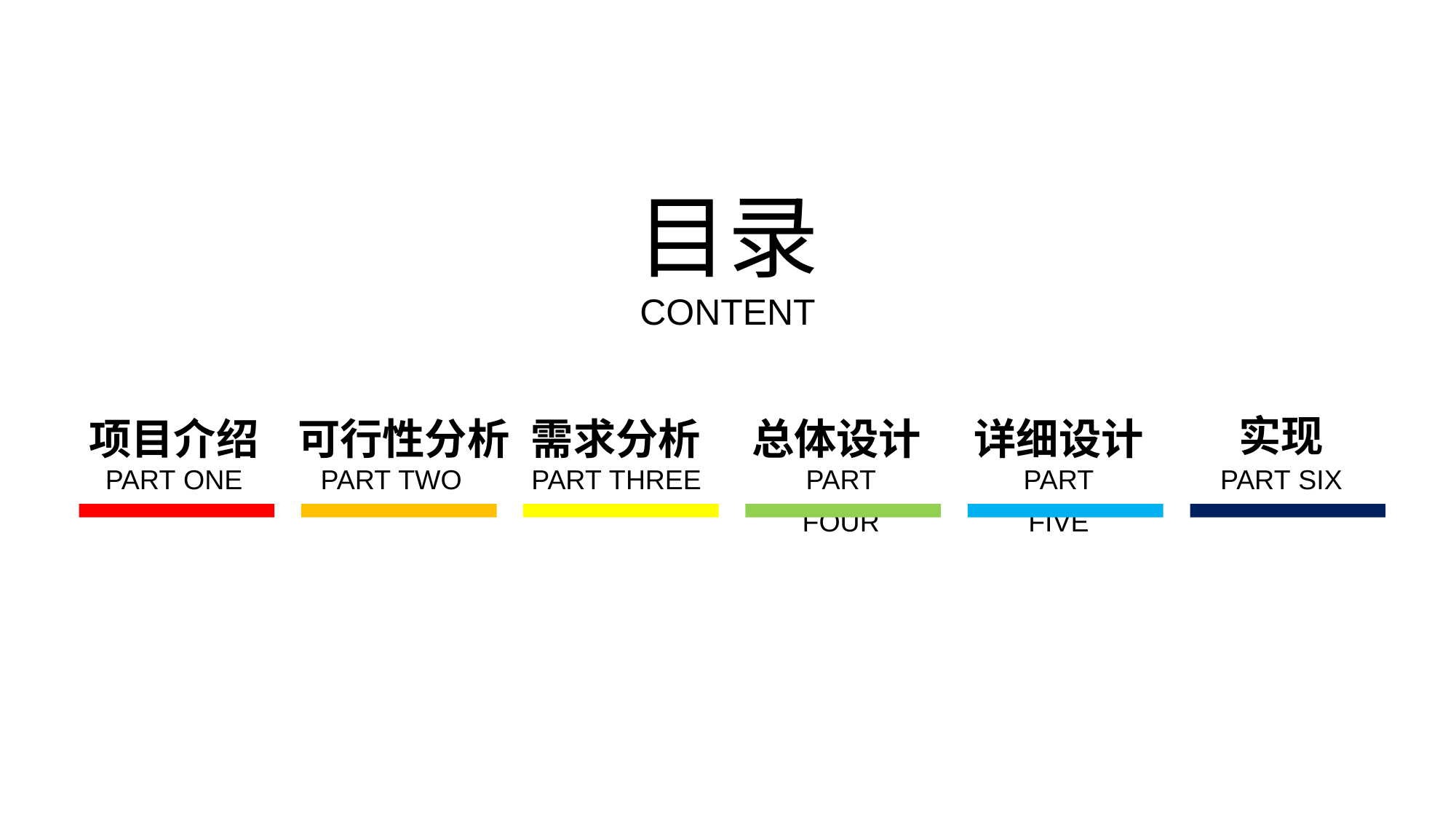

目录
CONTENT
实现
项目介绍
可行性分析
需求分析
总体设计
详细设计

PART ONE
PART TWO
PART THREE
PART FOUR
PART FIVE
PART SIX